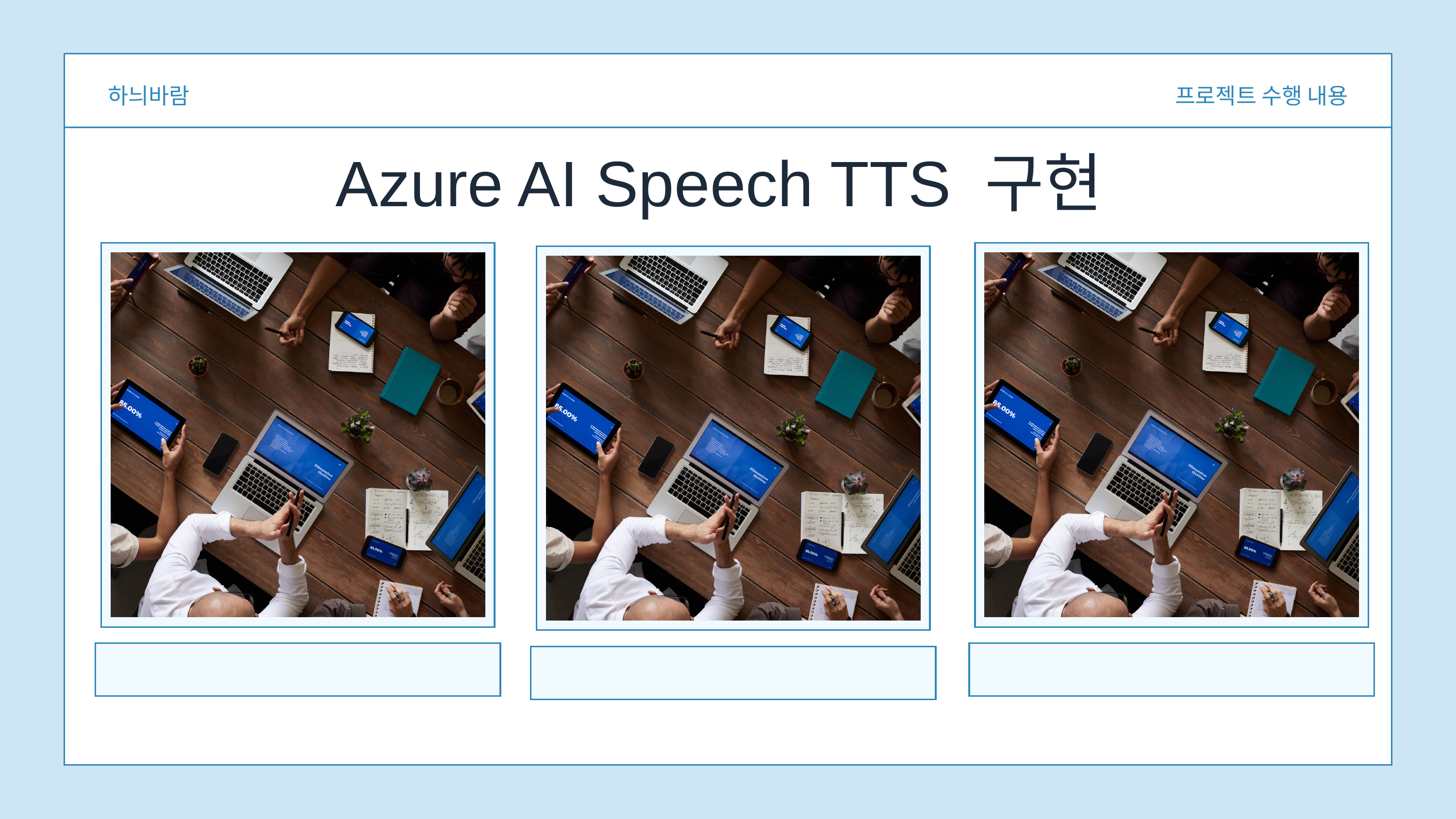

하늬바람
프로젝트 수행 내용

Azure AI Speech TTS 구현